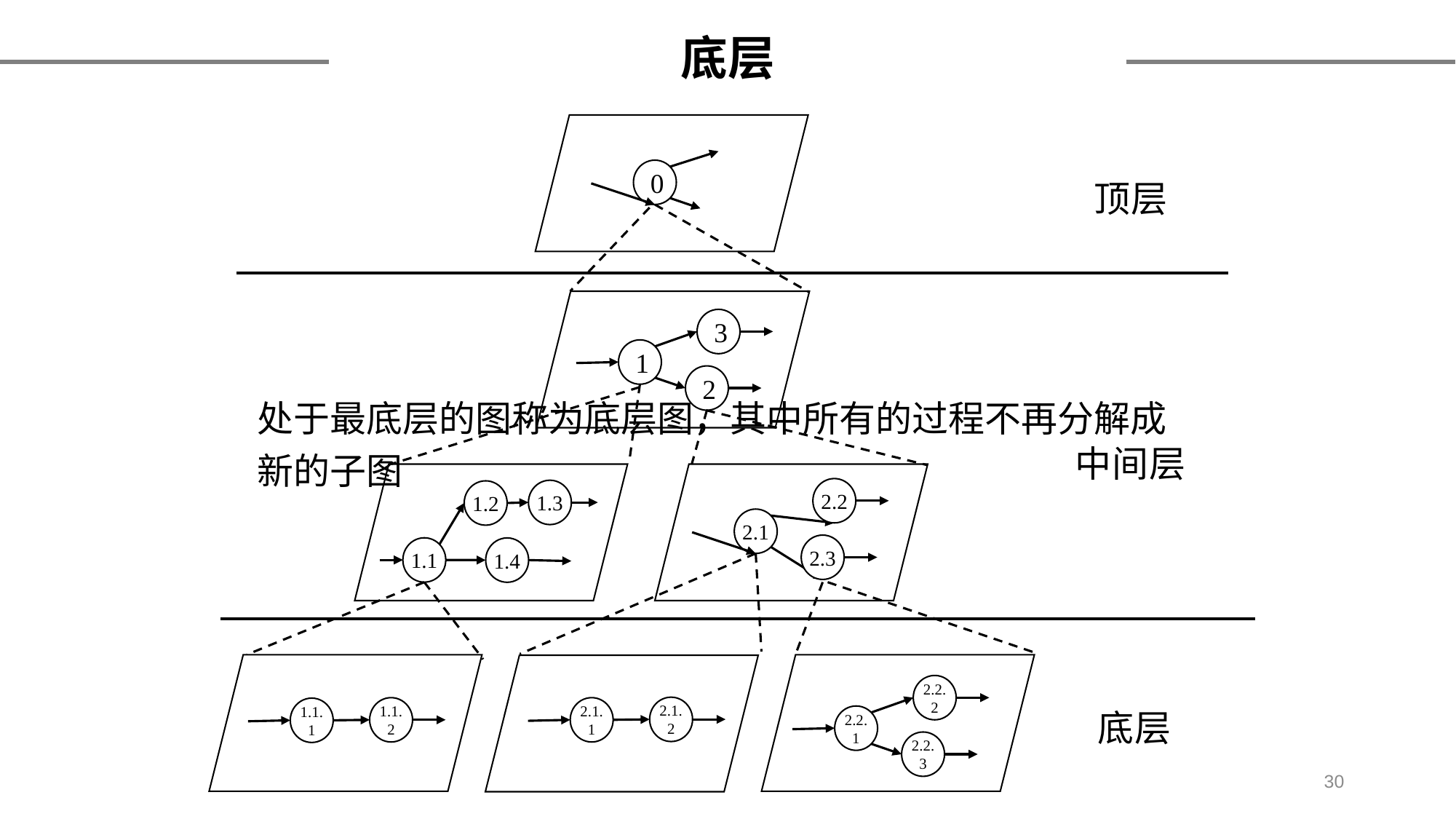

底层

顶层
0

3
1
2
中间层

2.2
1.3
1.2
1.1
1.4
2.1
2.3
处于最底层的图称为底层图，其中所有的过程不再分解成新的子图

1.1.2
1.1.1

2.2.2
2.2.1
2.2.3

2.1.2
2.1.1
底层
30